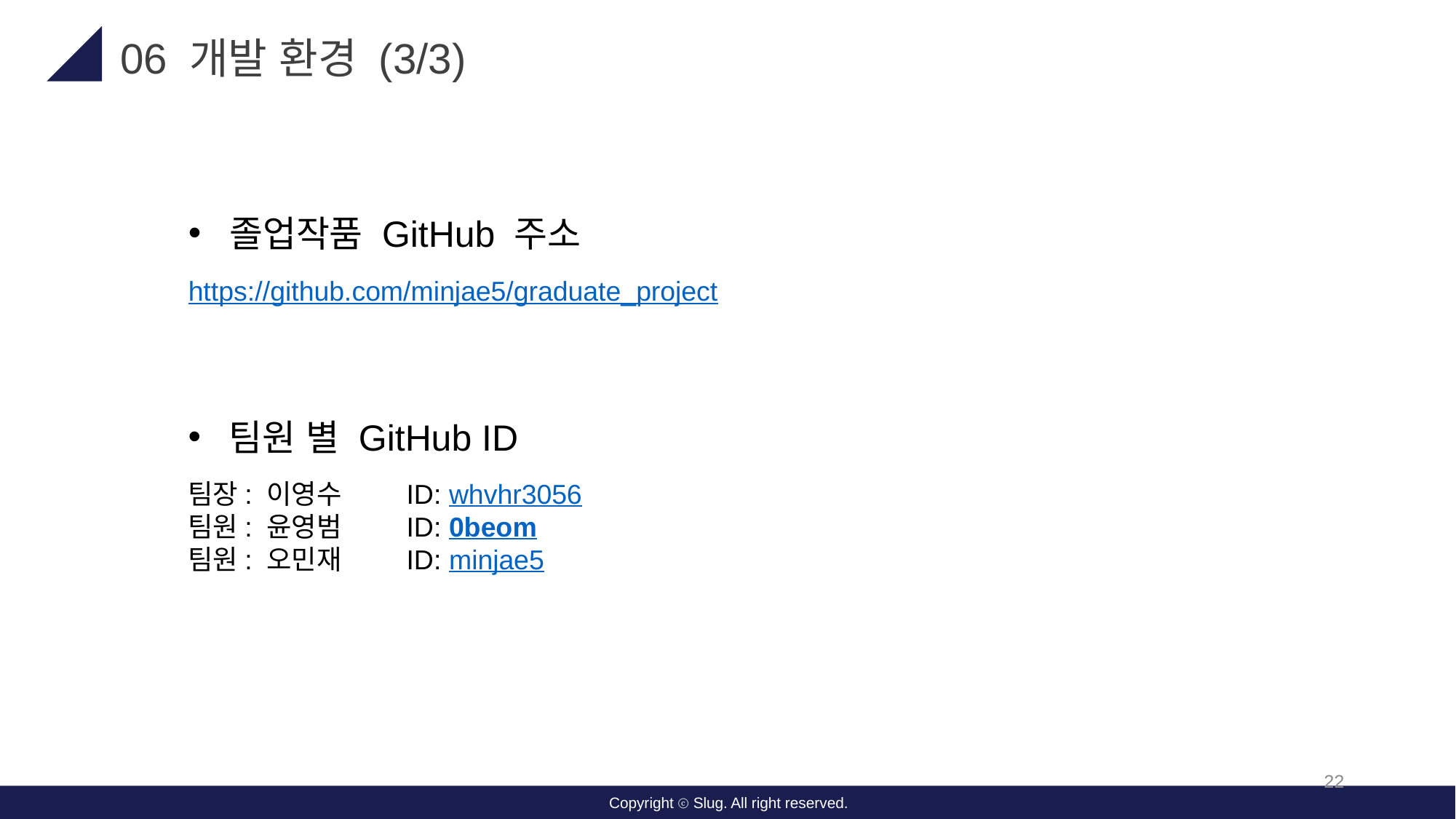

06 개발 환경 (3/3)

졸업작품 GitHub 주소
https://github.com/minjae5/graduate_project
팀원 별 GitHub ID
팀장: 이영수	ID: whvhr3056
팀원: 윤영범	ID: 0beom
팀원: 오민재	ID: minjae5
22

Copyright ⓒ Slug. All right reserved.